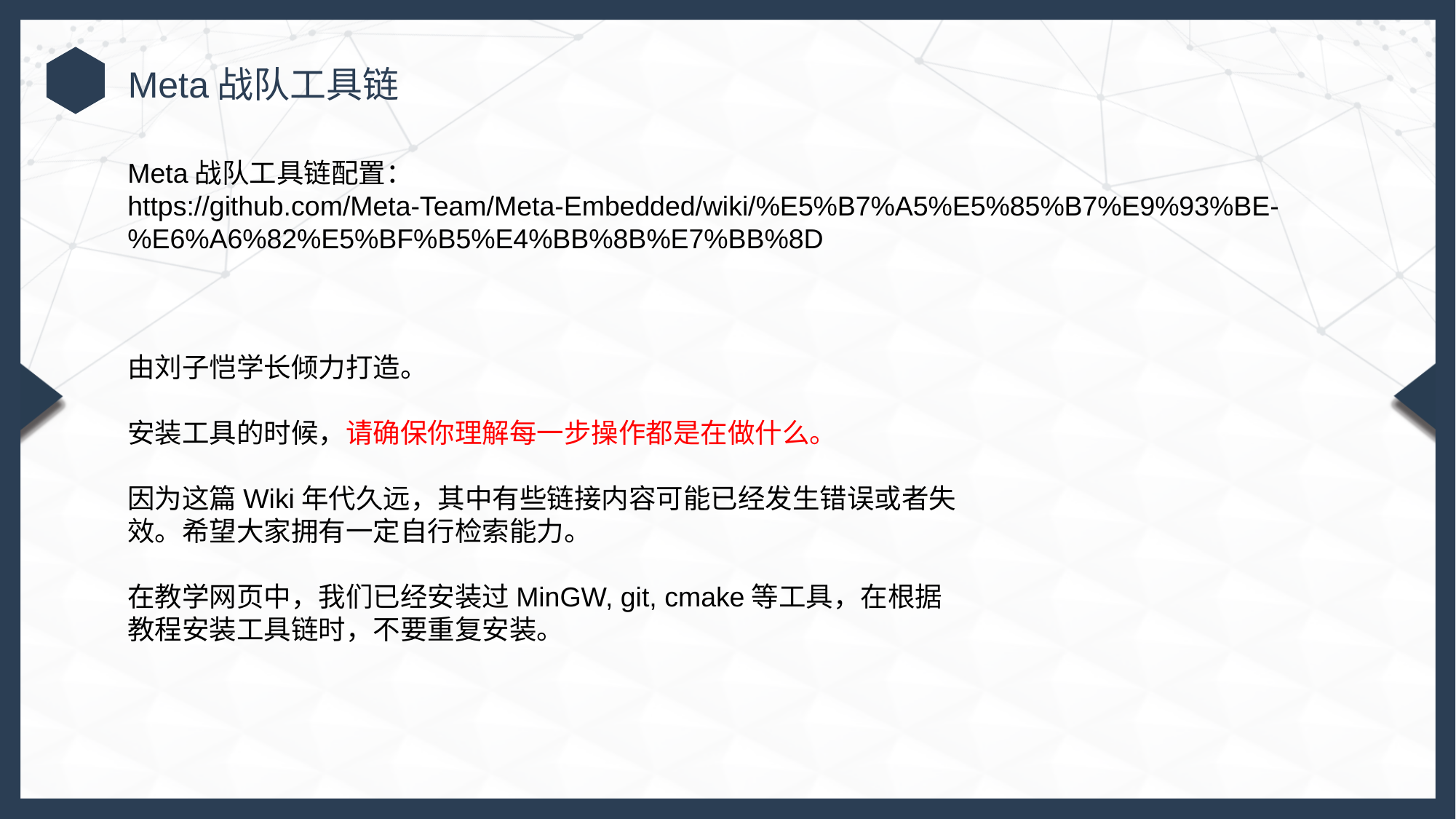

Meta战队工具链
Meta战队工具链配置：
https://github.com/Meta-Team/Meta-Embedded/wiki/%E5%B7%A5%E5%85%B7%E9%93%BE-%E6%A6%82%E5%BF%B5%E4%BB%8B%E7%BB%8D
由刘子恺学长倾力打造。

安装工具的时候，请确保你理解每一步操作都是在做什么。

因为这篇Wiki年代久远，其中有些链接内容可能已经发生错误或者失效。希望大家拥有一定自行检索能力。

在教学网页中，我们已经安装过MinGW, git, cmake等工具，在根据教程安装工具链时，不要重复安装。
行业PPT模板http://www.1ppt.com/hangye/